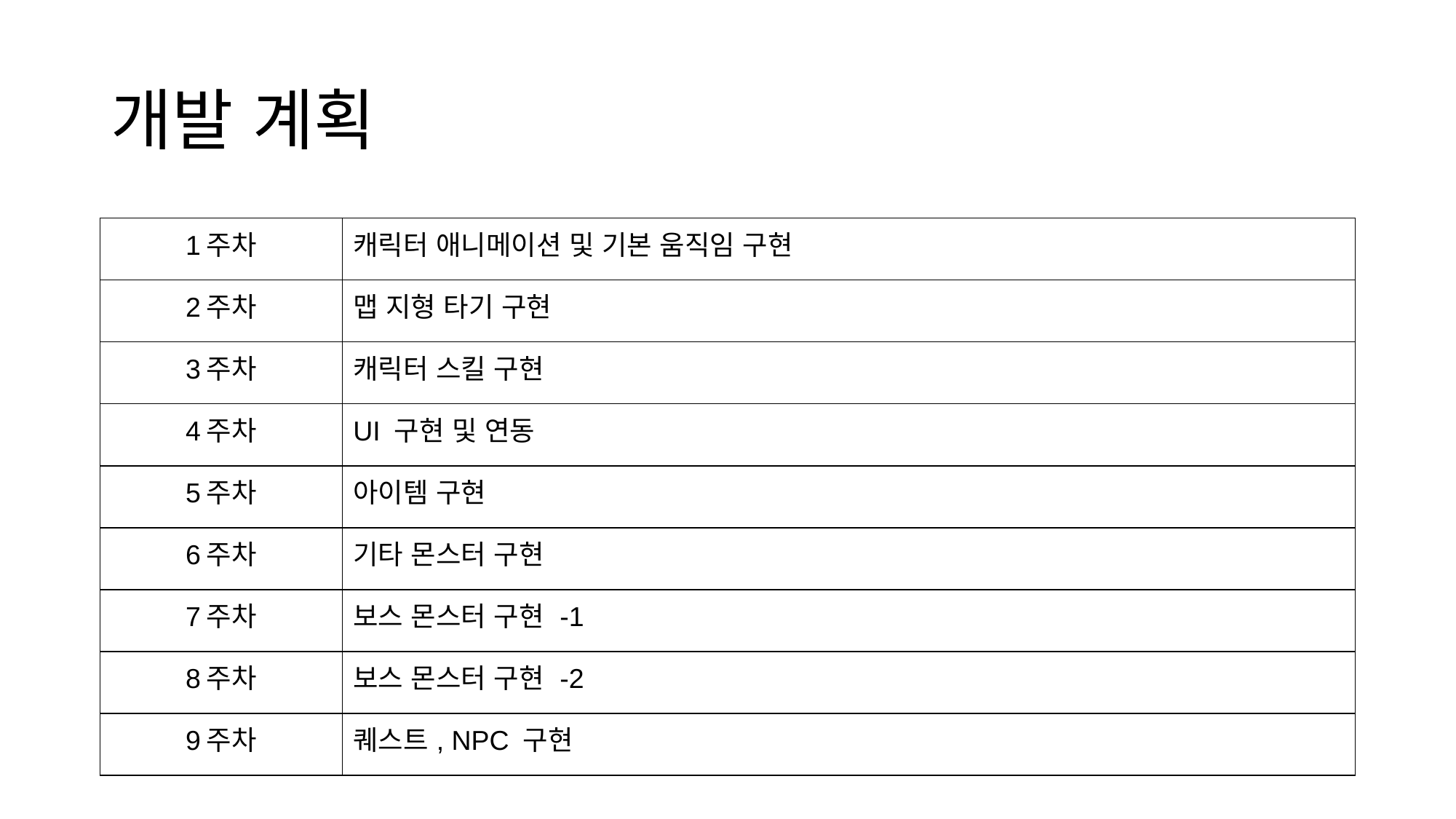

# 개발 계획
| 1주차 | 캐릭터 애니메이션 및 기본 움직임 구현 |
| --- | --- |
| 2주차 | 맵 지형 타기 구현 |
| 3주차 | 캐릭터 스킬 구현 |
| 4주차 | UI 구현 및 연동 |
| 5주차 | 아이템 구현 |
| 6주차 | 기타 몬스터 구현 |
| 7주차 | 보스 몬스터 구현 -1 |
| 8주차 | 보스 몬스터 구현 -2 |
| 9주차 | 퀘스트, NPC 구현 |